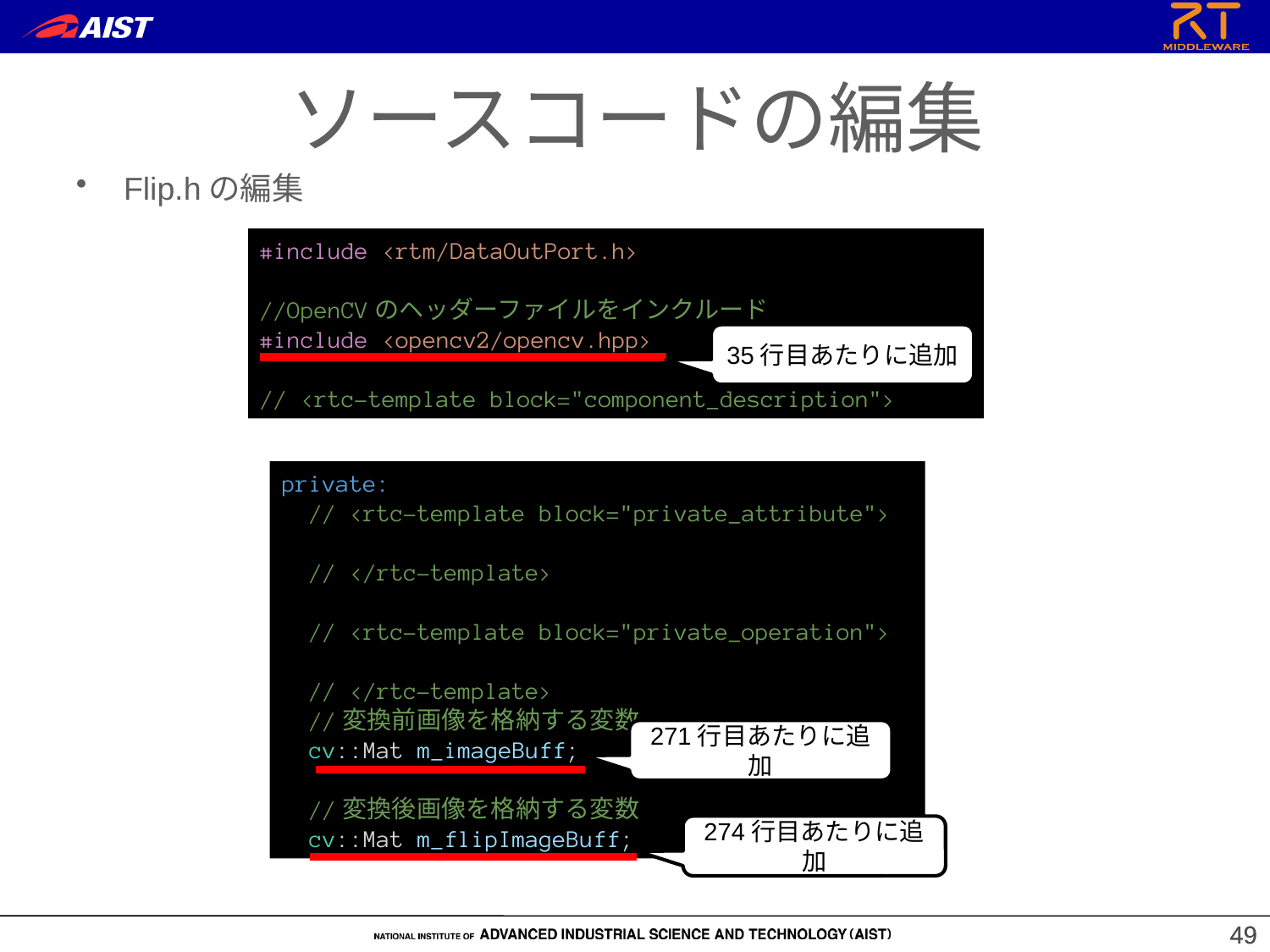

ソースコードの編集
Flip.hの編集

#include <rtm/DataOutPort.h>
//OpenCVのヘッダーファイルをインクルード
#include <opencv2/opencv.hpp>
// <rtc-template block="component_description">
35行目あたりに追加
private:
  // <rtc-template block="private_attribute">
  // </rtc-template>
  // <rtc-template block="private_operation">
  // </rtc-template>
  //変換前画像を格納する変数
  cv::Mat m_imageBuff;

  //変換後画像を格納する変数
  cv::Mat m_flipImageBuff;
271行目あたりに追加
274行目あたりに追加
49
49